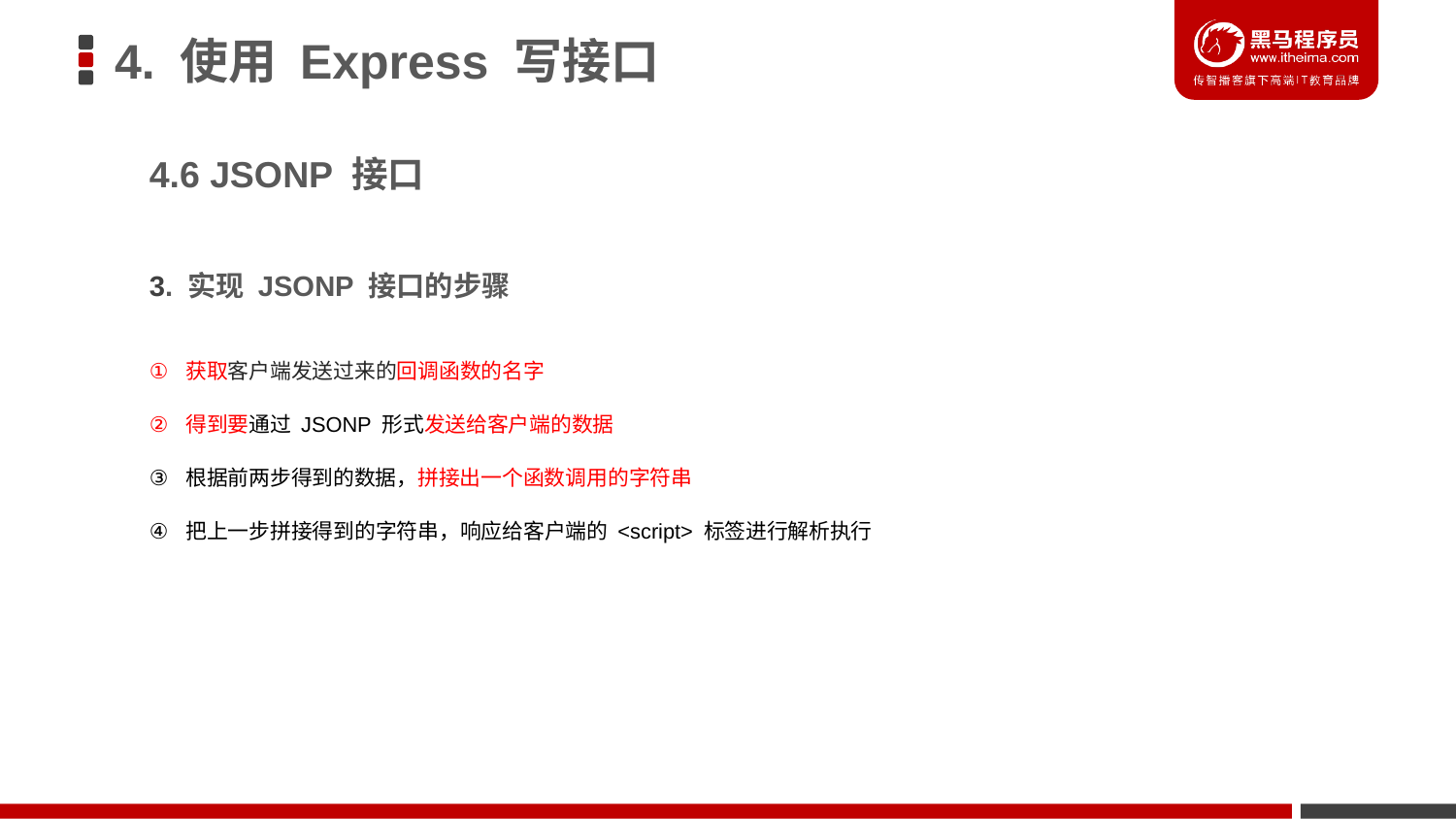

# 4. 使用 Express 写接口
4.6 JSONP 接口
3. 实现 JSONP 接口的步骤
获取客户端发送过来的回调函数的名字
得到要通过 JSONP 形式发送给客户端的数据
根据前两步得到的数据，拼接出一个函数调用的字符串
把上一步拼接得到的字符串，响应给客户端的 <script> 标签进行解析执行